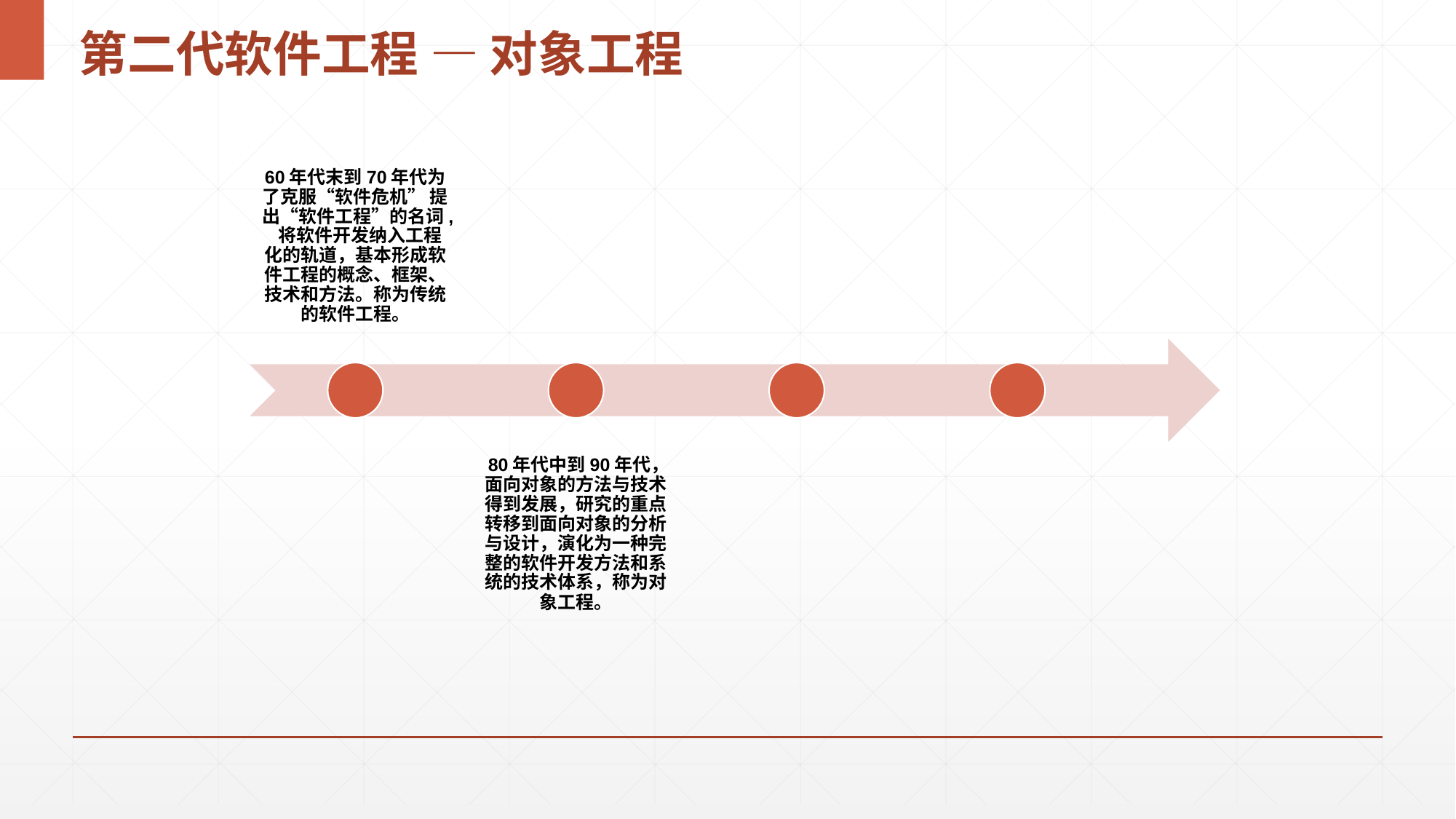

# 第二代软件工程 — 对象工程
60年代末到70年代为了克服“软件危机” 提出“软件工程”的名词, 将软件开发纳入工程化的轨道，基本形成软件工程的概念、框架、技术和方法。称为传统的软件工程。
 80年代中到90年代，面向对象的方法与技术得到发展，研究的重点转移到面向对象的分析与设计，演化为一种完整的软件开发方法和系统的技术体系，称为对象工程。